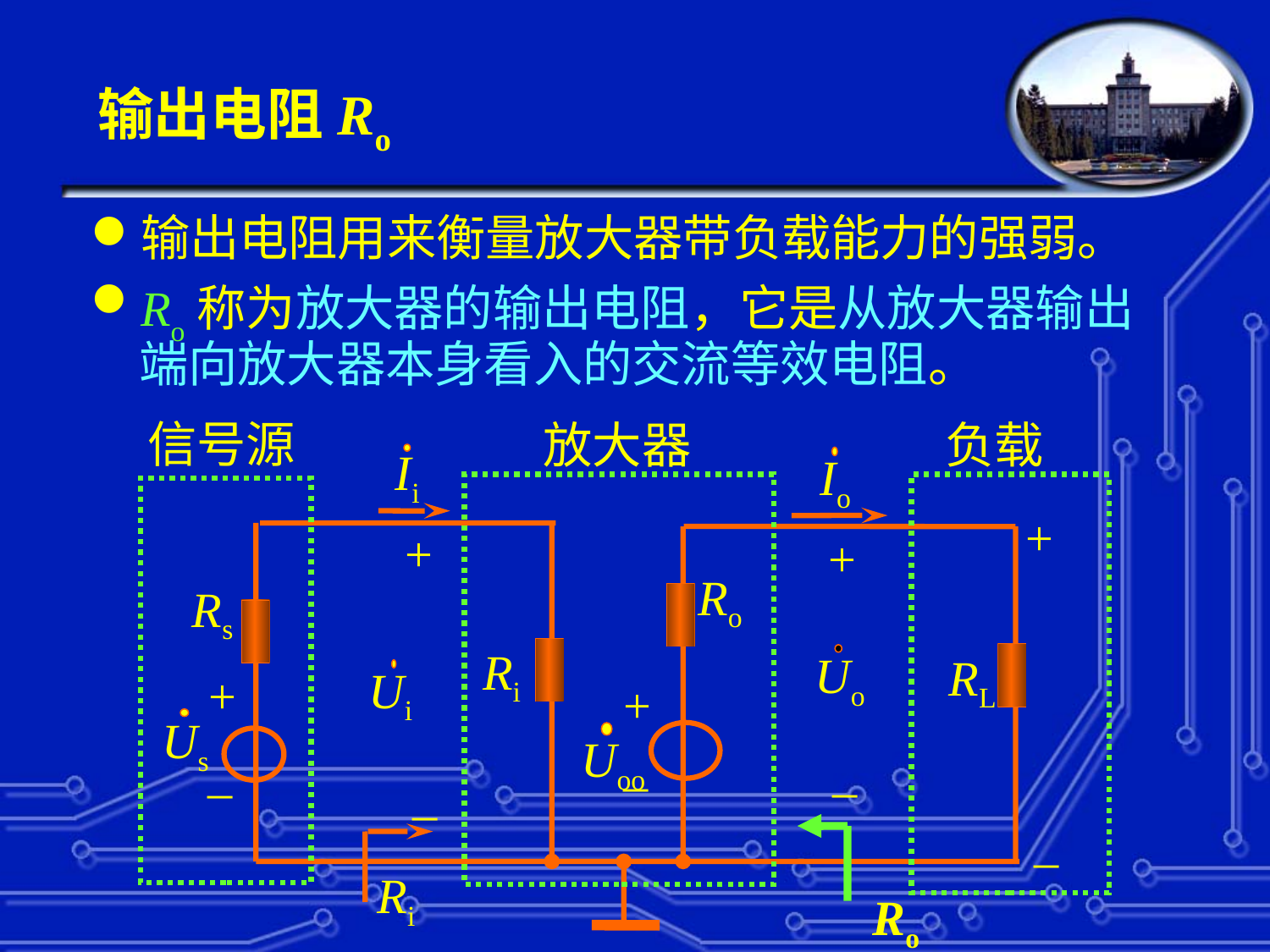

# 输出电阻Ro
输出电阻用来衡量放大器带负载能力的强弱。
Ro称为放大器的输出电阻，它是从放大器输出端向放大器本身看入的交流等效电阻。
信号源
放大器
负载
Ii

Io

+

+
+

Ro
Rs

Ri

Uo

RL

Ui

+
+
Us

Uoo

_
_
_
_
_

 Ri

Ro